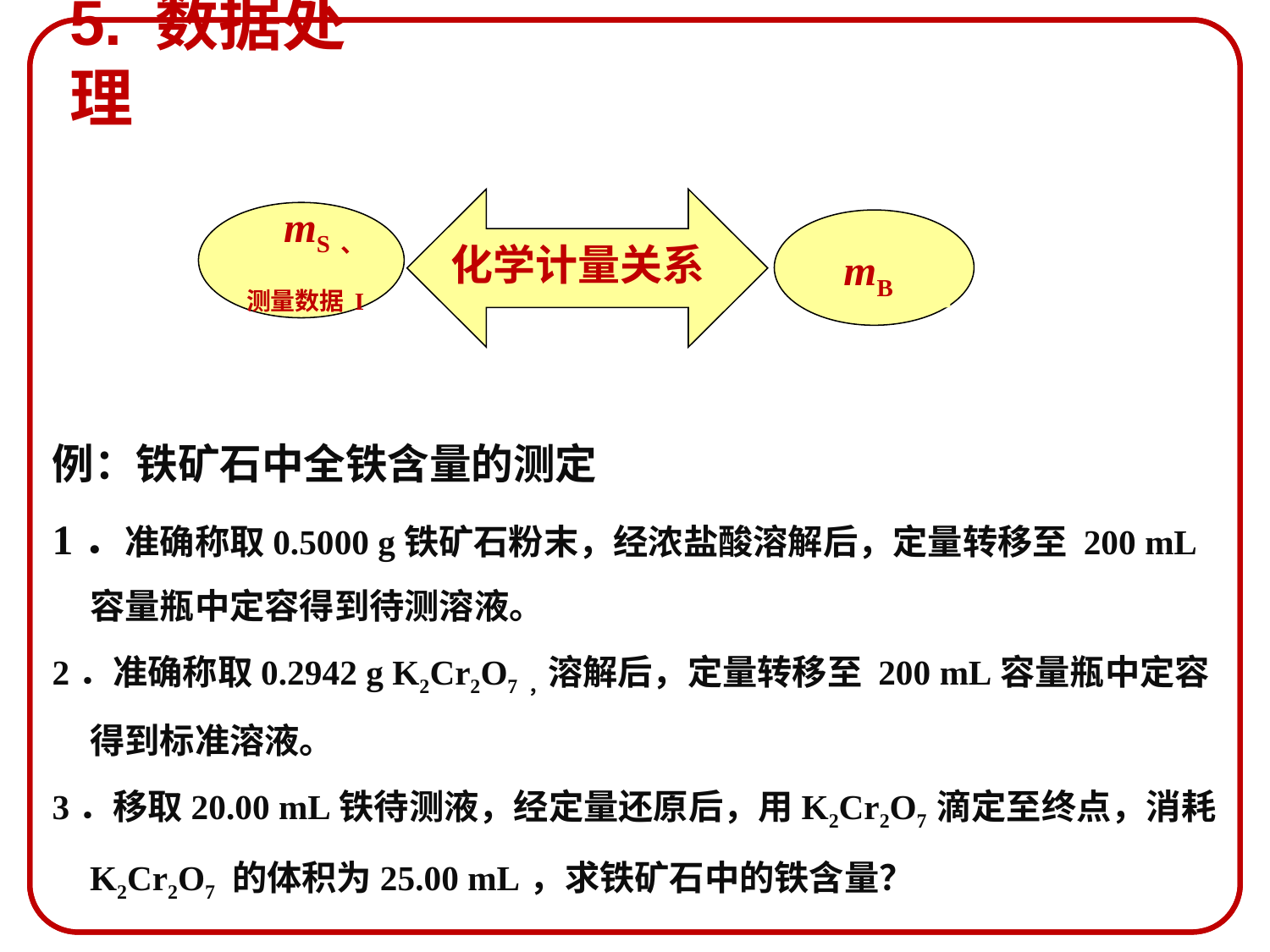

5. 数据处理

     mS、
 测量数据I

化学计量关系
mB
例：铁矿石中全铁含量的测定
1．准确称取0.5000 g铁矿石粉末，经浓盐酸溶解后，定量转移至 200 mL容量瓶中定容得到待测溶液。
2．准确称取0.2942 g K2Cr2O7 ，溶解后，定量转移至 200 mL容量瓶中定容得到标准溶液。
3．移取20.00 mL铁待测液，经定量还原后，用K2Cr2O7 滴定至终点，消耗K2Cr2O7 的体积为25.00 mL ，求铁矿石中的铁含量？